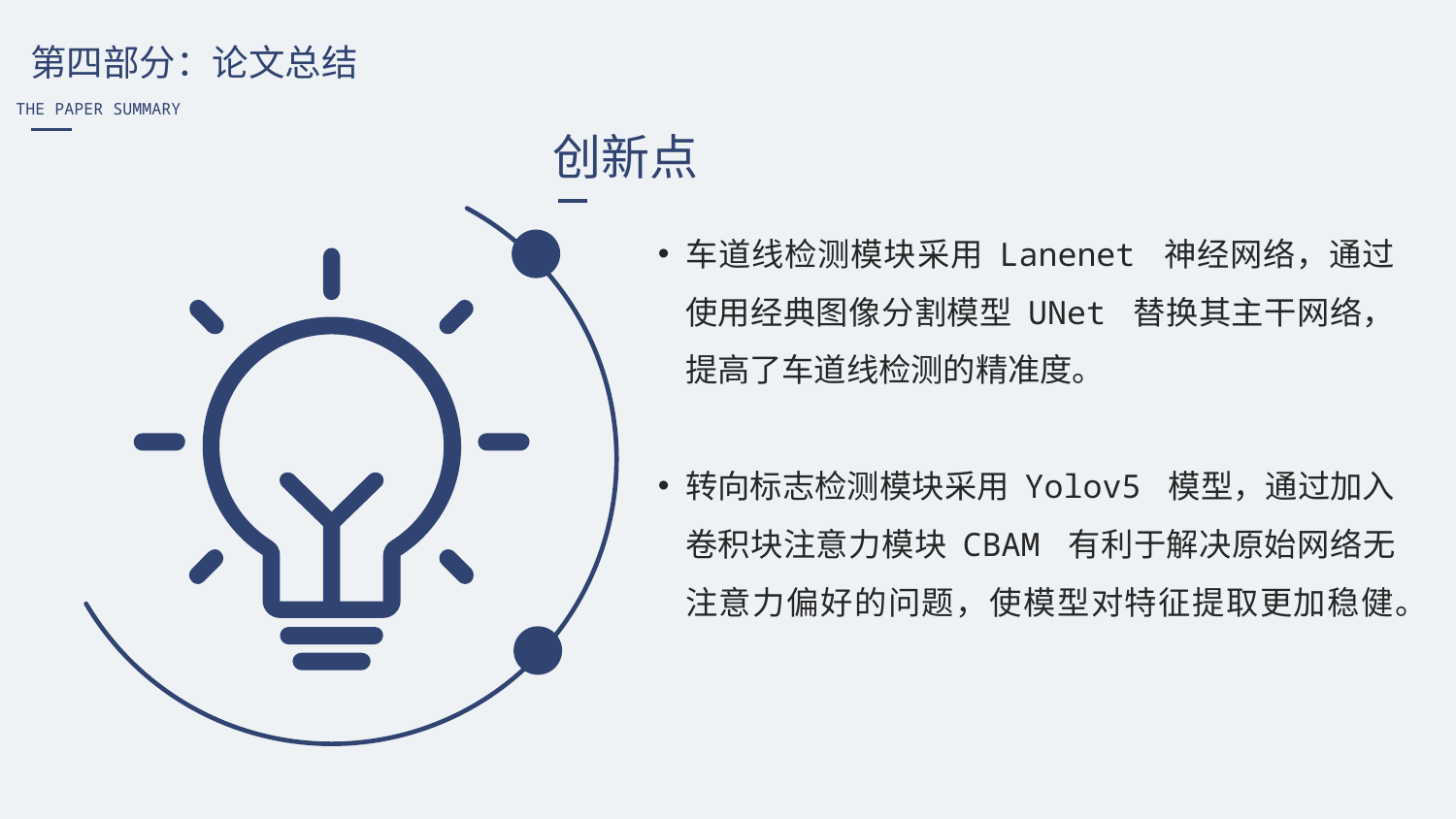

第四部分：论文总结
THE PAPER SUMMARY
创新点

车道线检测模块采用 Lanenet 神经网络，通过使用经典图像分割模型 UNet 替换其主干网络，提高了车道线检测的精准度。

转向标志检测模块采用 Yolov5 模型，通过加入卷积块注意力模块 CBAM 有利于解决原始网络无注意力偏好的问题，使模型对特征提取更加稳健。